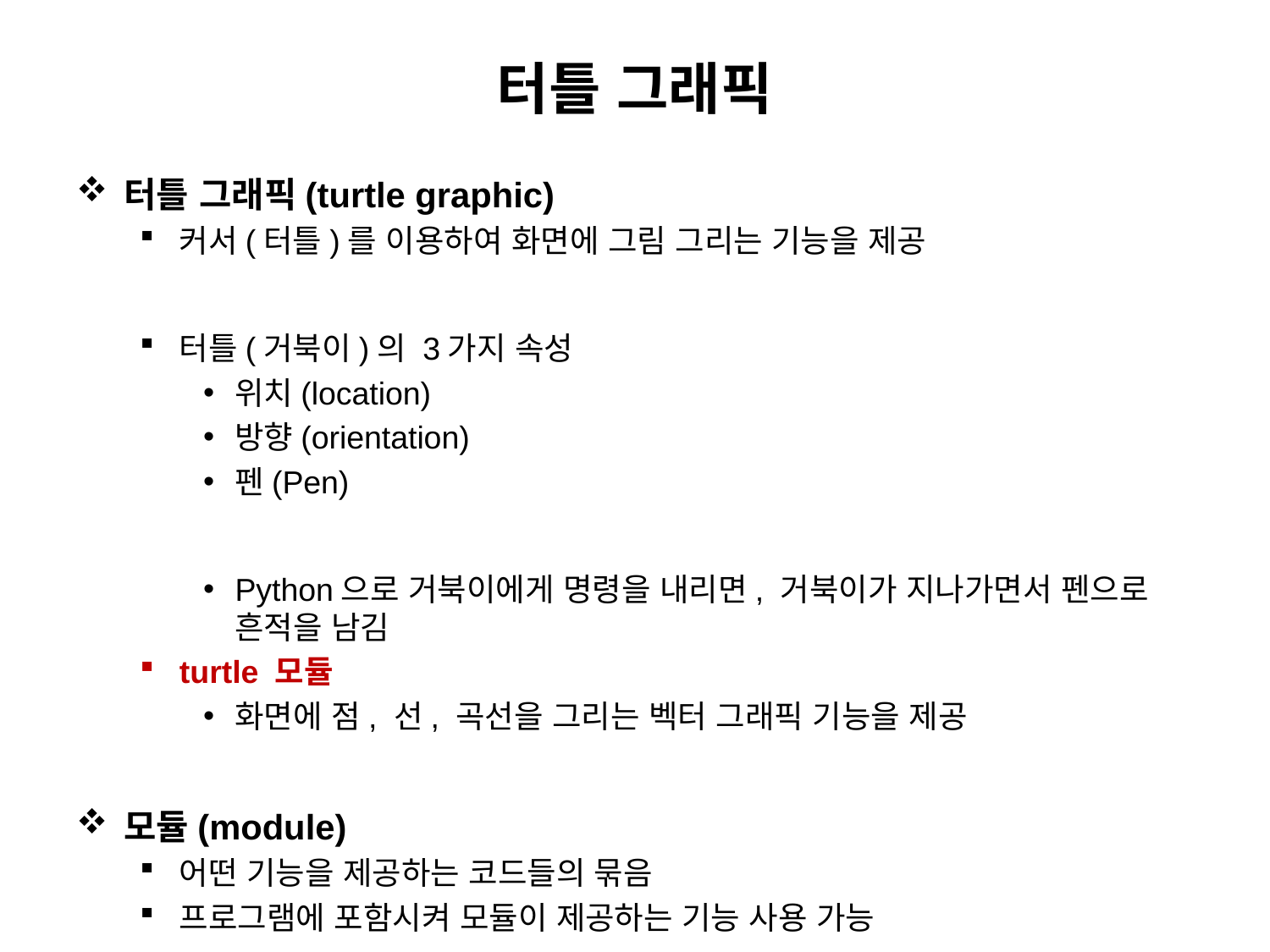

# 터틀 그래픽
터틀 그래픽(turtle graphic)
커서(터틀)를 이용하여 화면에 그림 그리는 기능을 제공

터틀(거북이)의 3가지 속성
위치(location)
방향(orientation)
펜(Pen)

Python으로 거북이에게 명령을 내리면, 거북이가 지나가면서 펜으로 흔적을 남김
turtle 모듈
화면에 점, 선, 곡선을 그리는 벡터 그래픽 기능을 제공

모듈(module)
어떤 기능을 제공하는 코드들의 묶음
프로그램에 포함시켜 모듈이 제공하는 기능 사용 가능